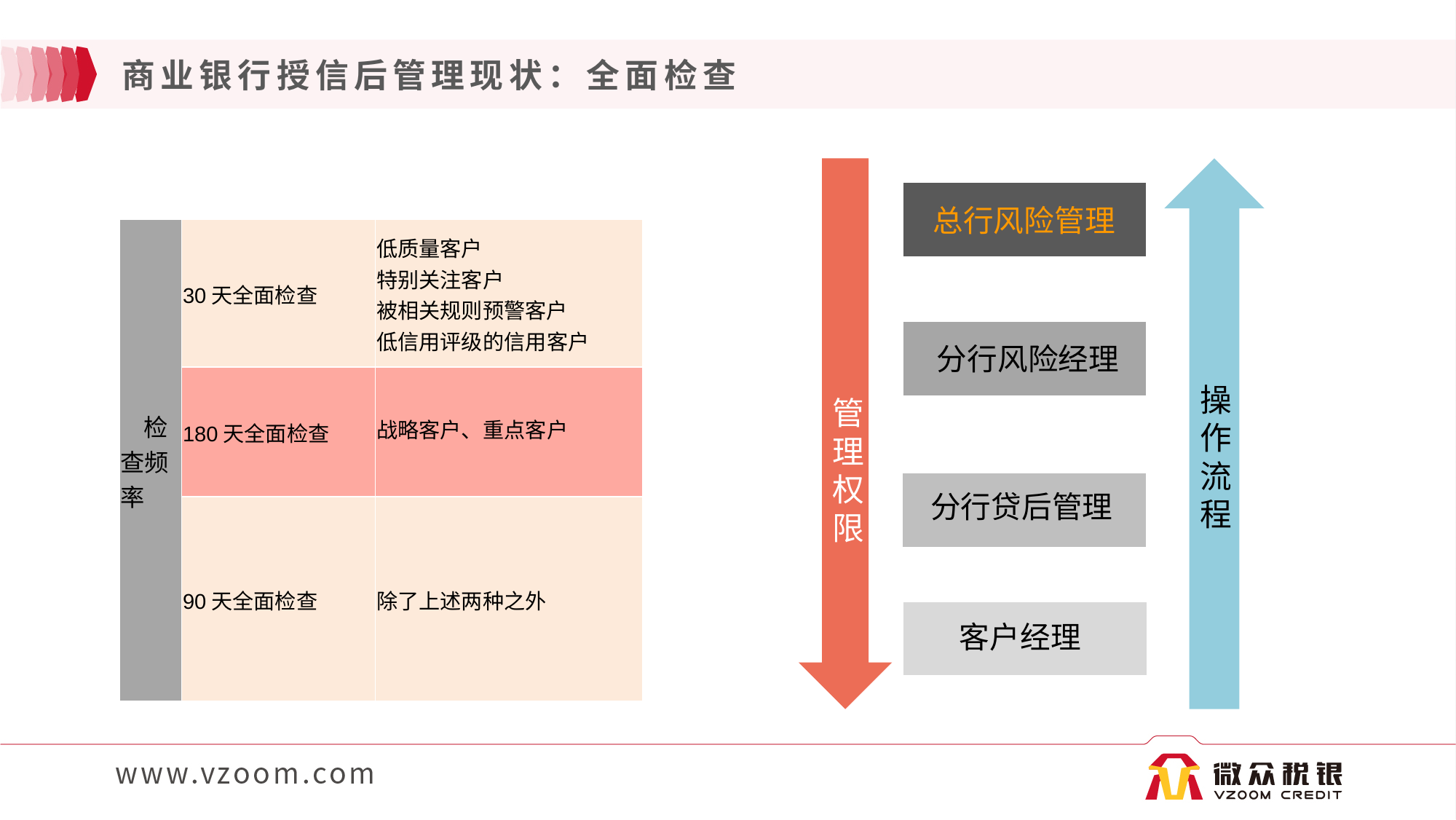

# 商业银行授信后管理现状：全面检查

管理权限

操作流程

总行风险管理
| 检查频率 | 30天全面检查 | 低质量客户 特别关注客户 被相关规则预警客户 低信用评级的信用客户 |
| --- | --- | --- |
|  | 180天全面检查 | 战略客户、重点客户 |
|  | 90天全面检查 | 除了上述两种之外 |

分行风险经理

分行贷后管理

客户经理